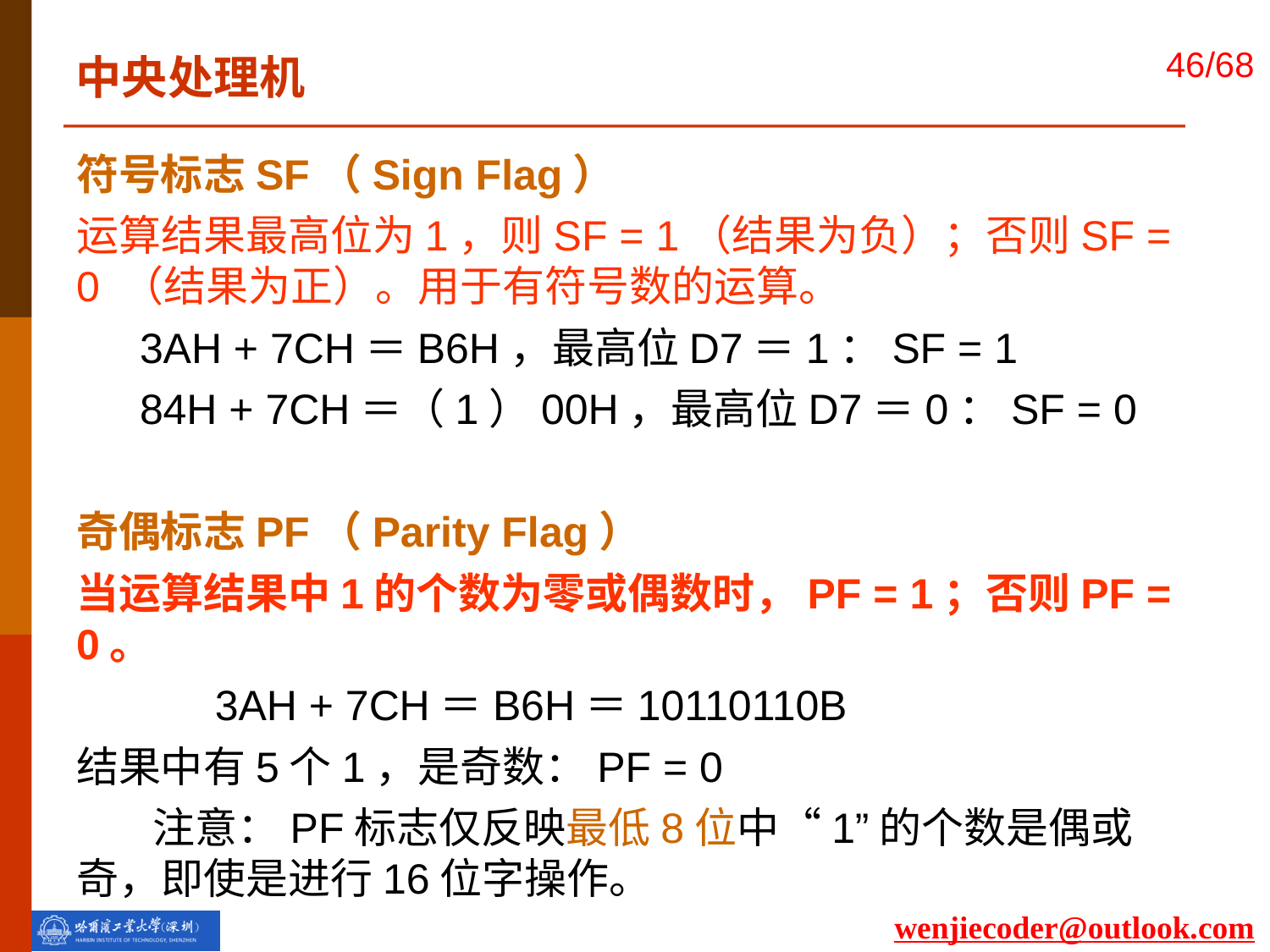

中央处理机
符号标志SF（Sign Flag）
运算结果最高位为1，则SF = 1（结果为负）；否则SF = 0 （结果为正）。用于有符号数的运算。
3AH + 7CH＝B6H，最高位D7＝1：SF = 1
84H + 7CH＝（1）00H，最高位D7＝0：SF = 0

奇偶标志PF（Parity Flag）
当运算结果中1的个数为零或偶数时，PF = 1；否则PF = 0。
	 3AH + 7CH＝B6H＝10110110B
结果中有5个1，是奇数：PF = 0
       注意：PF标志仅反映最低8位中“1”的个数是偶或奇，即使是进行16位字操作。